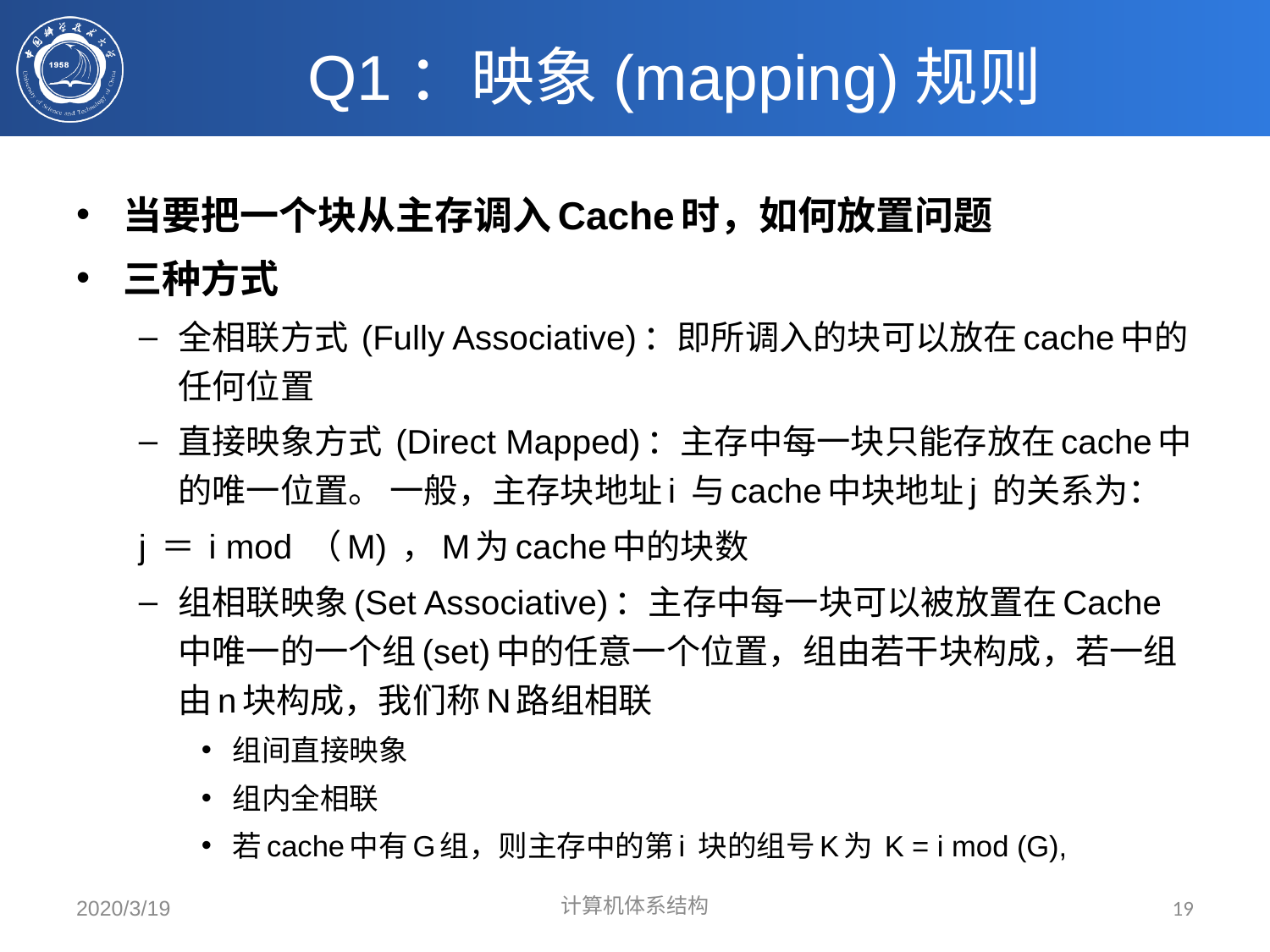

# Q1：映象(mapping)规则
当要把一个块从主存调入Cache时，如何放置问题
三种方式
全相联方式 (Fully Associative)：即所调入的块可以放在cache中的任何位置
直接映象方式 (Direct Mapped)：主存中每一块只能存放在cache中的唯一位置。 一般，主存块地址i 与cache中块地址j 的关系为：
	j ＝ i mod （M) ，M为cache中的块数
组相联映象(Set Associative)：主存中每一块可以被放置在Cache中唯一的一个组(set)中的任意一个位置，组由若干块构成，若一组由n块构成，我们称N路组相联
组间直接映象
组内全相联
若cache中有G组，则主存中的第i 块的组号K为 K = i mod (G),
2020/3/19
计算机体系结构
19